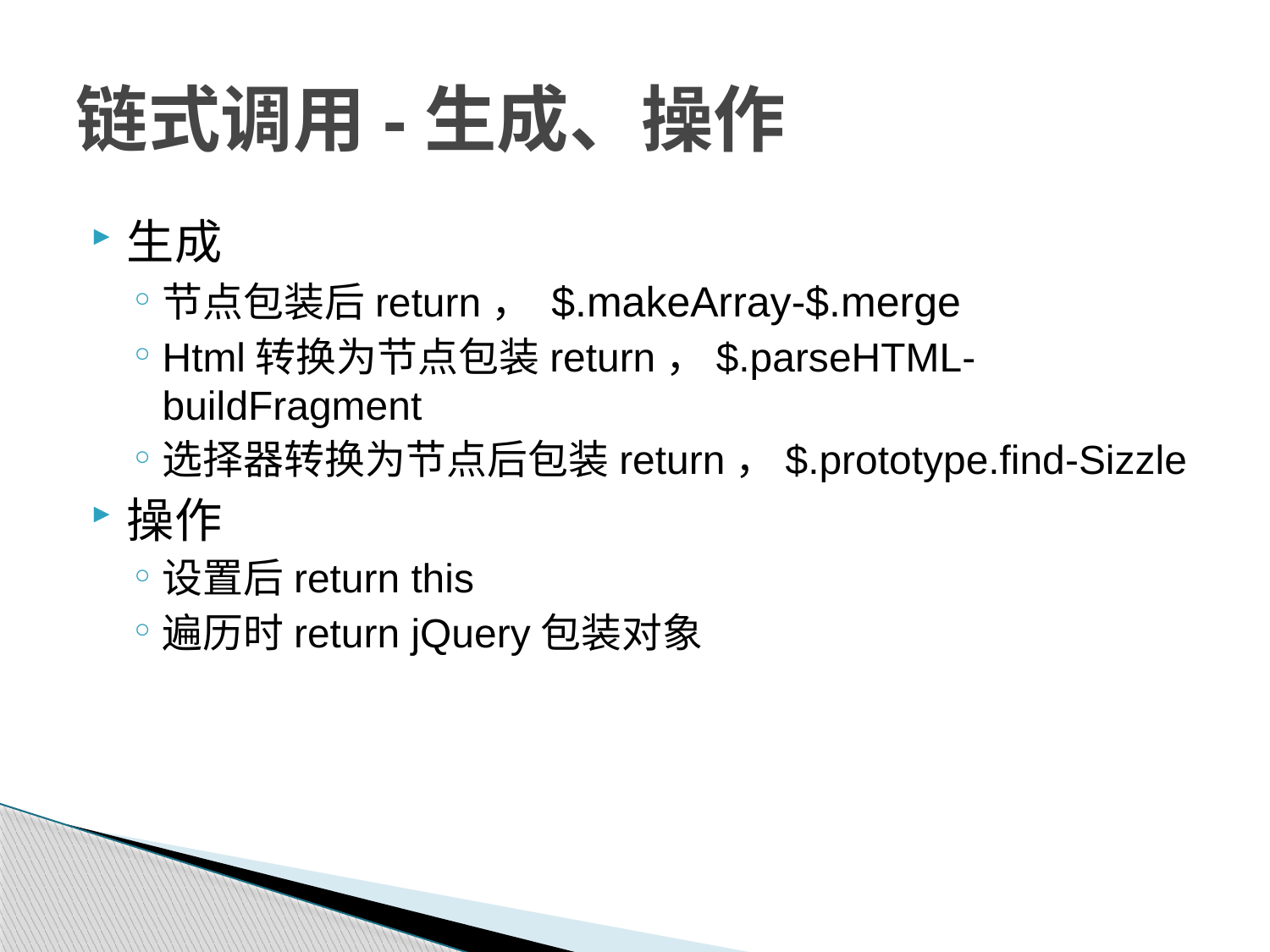

# 链式调用-生成、操作
生成
节点包装后return， $.makeArray-$.merge
Html转换为节点包装return，$.parseHTML-buildFragment
选择器转换为节点后包装return，$.prototype.find-Sizzle
操作
设置后return this
遍历时return jQuery包装对象